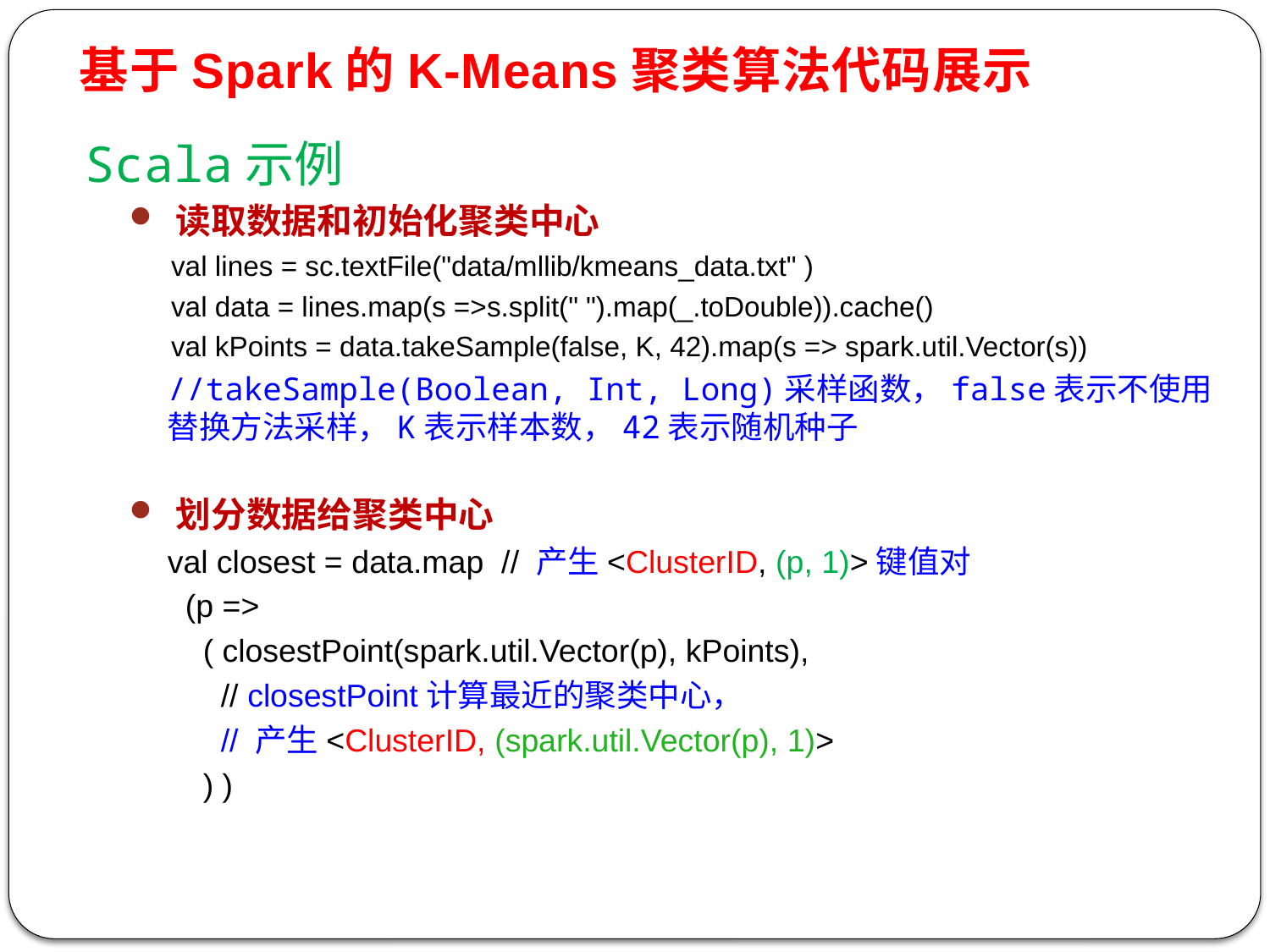

基于Spark的K-Means聚类算法代码展示
Scala示例
 读取数据和初始化聚类中心
val lines = sc.textFile("data/mllib/kmeans_data.txt" )
val data = lines.map(s =>s.split(" ").map(_.toDouble)).cache()
val kPoints = data.takeSample(false, K, 42).map(s => spark.util.Vector(s))
//takeSample(Boolean, Int, Long)采样函数，false表示不使用替换方法采样，K表示样本数，42表示随机种子

 划分数据给聚类中心
val closest = data.map  // 产生<ClusterID, (p, 1)>键值对
  (p =>
    ( closestPoint(spark.util.Vector(p), kPoints),
      // closestPoint计算最近的聚类中心，
      // 产生<ClusterID, (spark.util.Vector(p), 1)>
    ) )